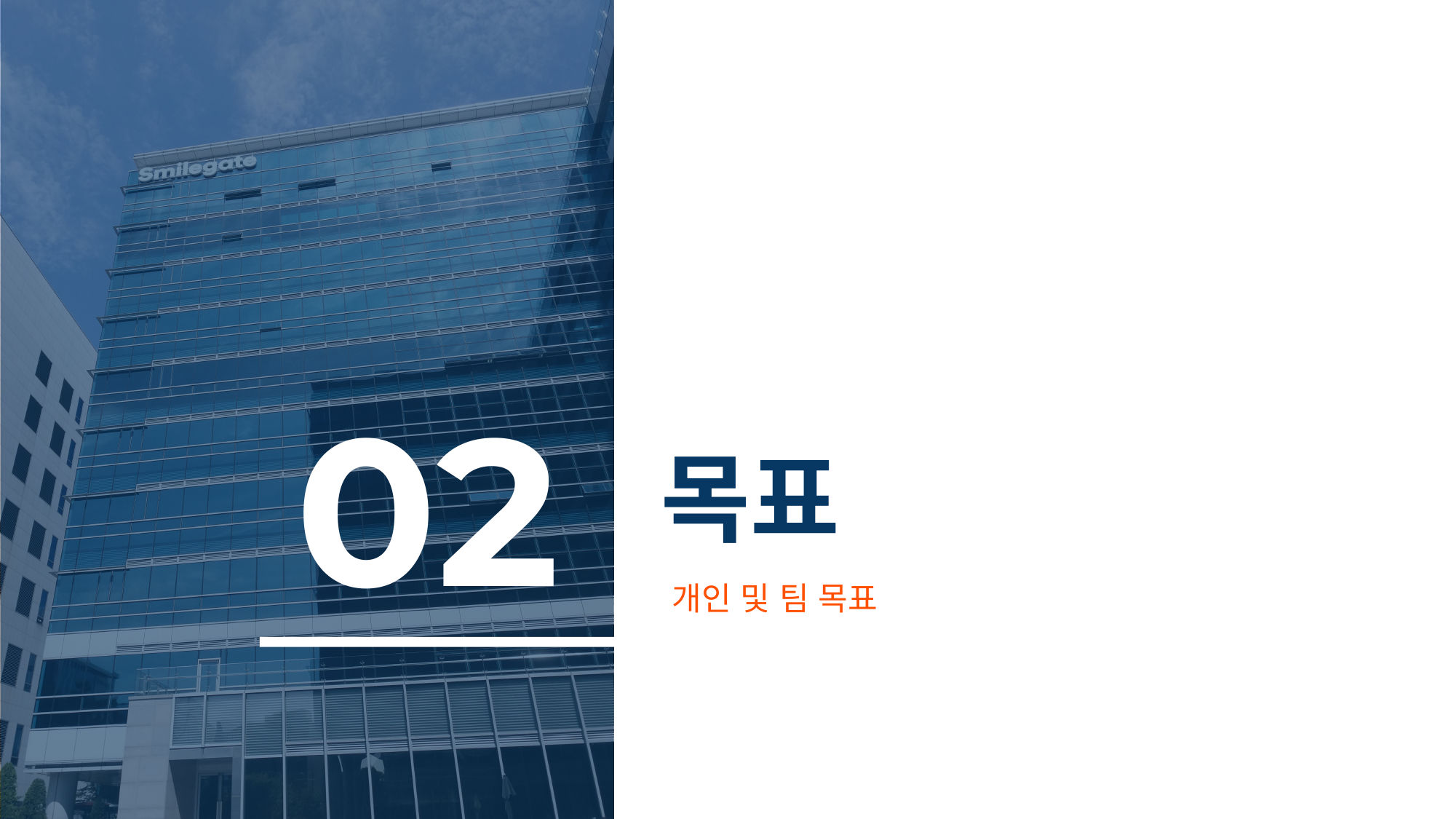

02
# 목표
개인 및 팀 목표